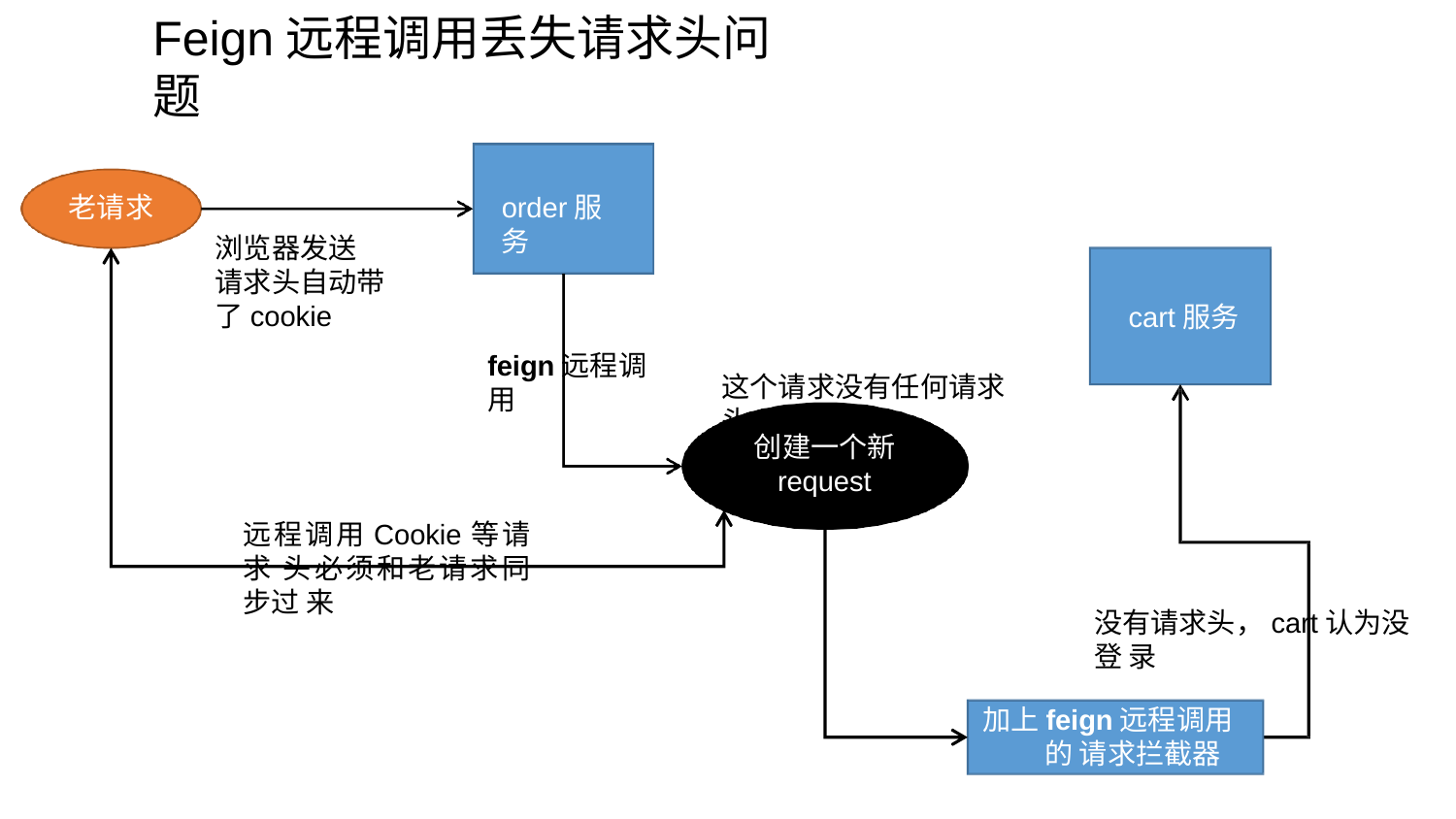

# Feign远程调用丢失请求头问题

老请求
order服务
浏览器发送 请求头自动带 了cookie

cart服务

feign远程调用
这个请求没有任何请求 头
创建一个新
request

远程调用Cookie等请求 头必须和老请求同步过 来
没有请求头，cart认为没登 录

加上feign远程调用的 请求拦截器